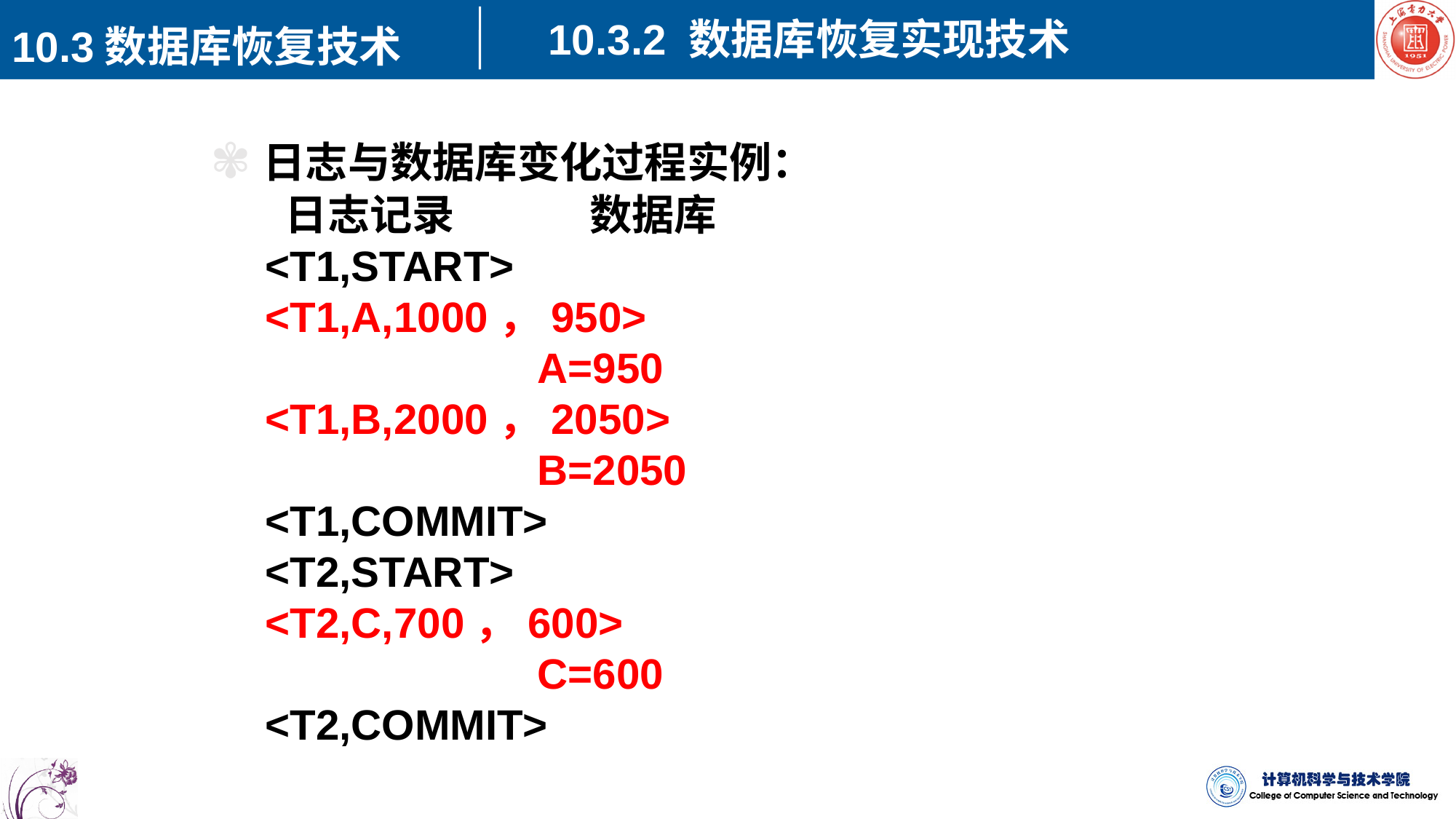

10.3.2 数据库恢复实现技术
10.3数据库恢复技术
✾日志与数据库变化过程实例：
 日志记录              数据库
<T1,START>
<T1,A,1000，950>
                       A=950
<T1,B,2000，2050>
                       B=2050
<T1,COMMIT>
<T2,START>
<T2,C,700，600>
                       C=600
<T2,COMMIT>